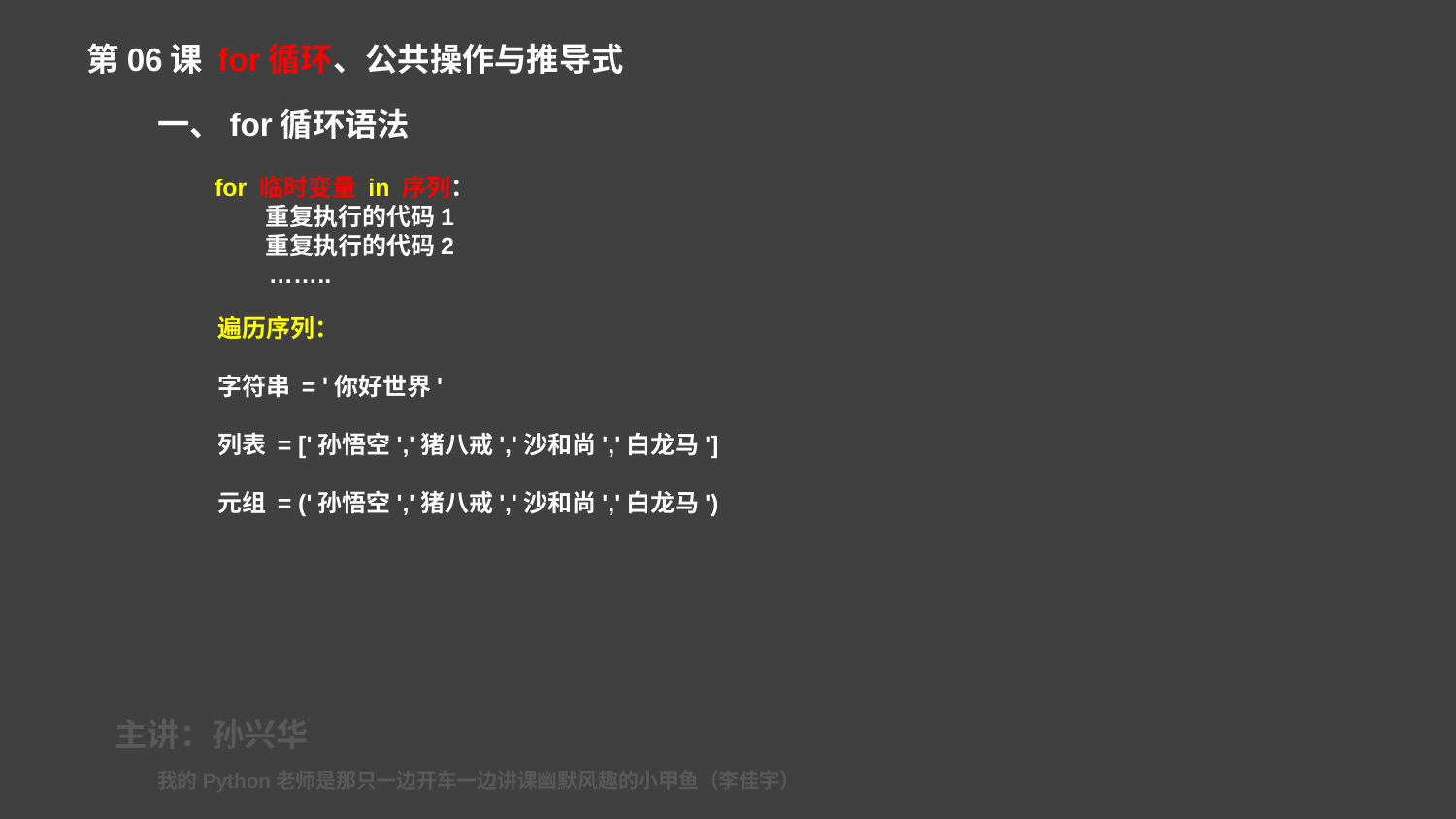

第06课 for循环、公共操作与推导式
一、for循环语法
for 临时变量 in 序列：
        重复执行的代码1
        重复执行的代码2
        ……..
遍历序列：

字符串 = '你好世界'

列表 = ['孙悟空','猪八戒','沙和尚','白龙马']

元组 = ('孙悟空','猪八戒','沙和尚','白龙马')